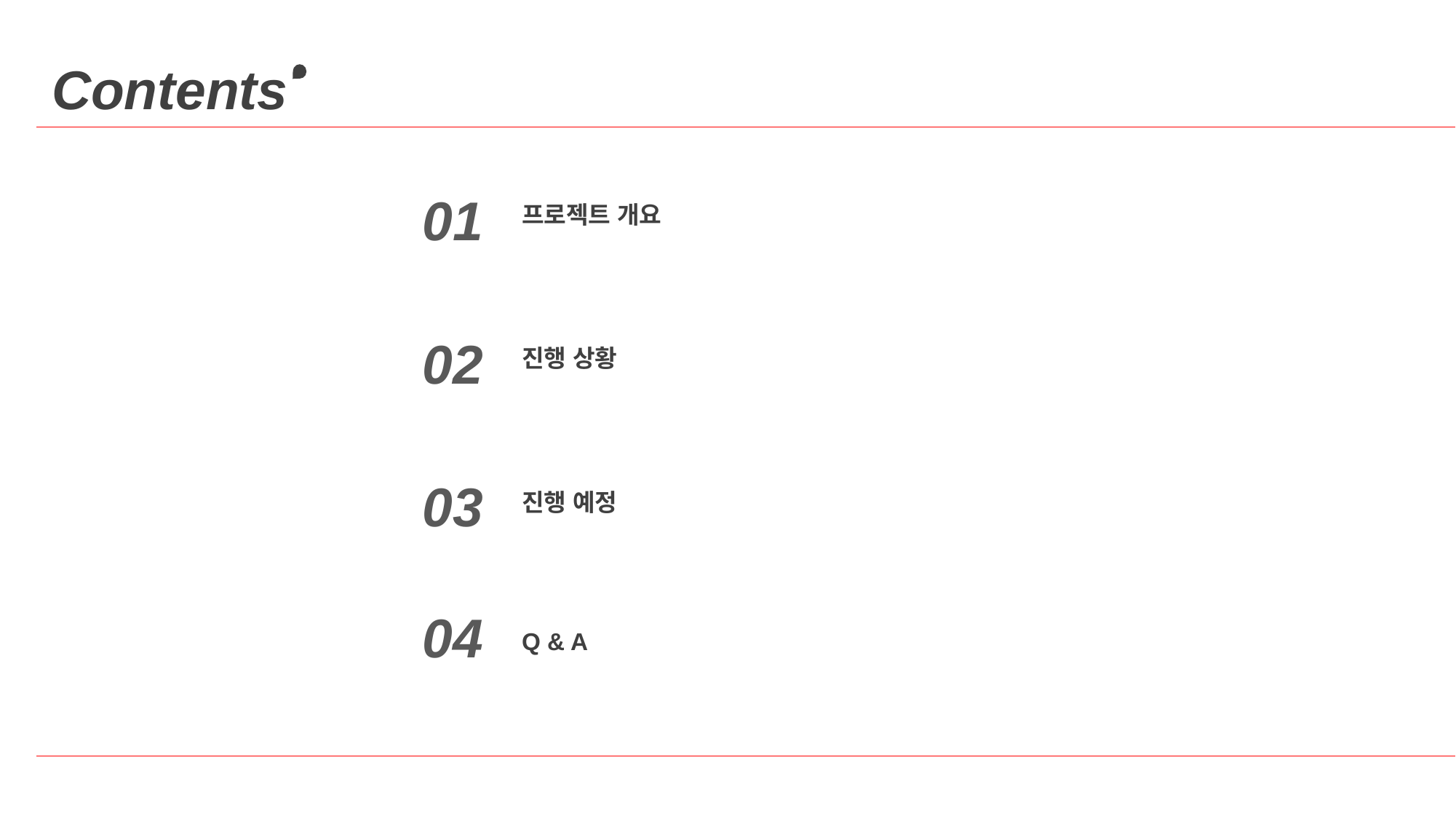

Contents

프로젝트 개요
01
진행 상황
02
03
진행 예정
04
Q & A